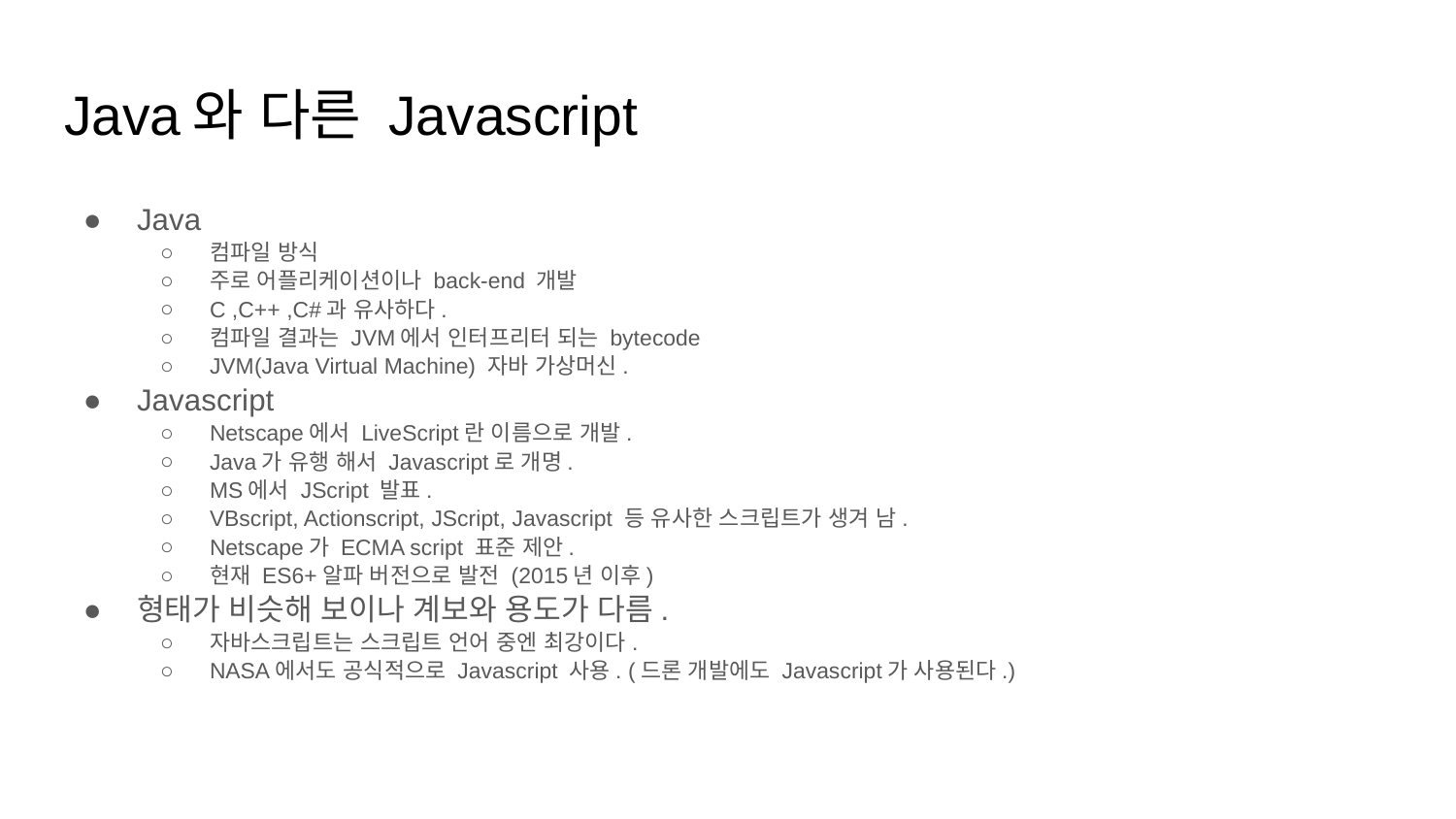

# Java와 다른 Javascript
Java
컴파일 방식
주로 어플리케이션이나 back-end 개발
C ,C++ ,C#과 유사하다.
컴파일 결과는 JVM에서 인터프리터 되는 bytecode
JVM(Java Virtual Machine) 자바 가상머신.
Javascript
Netscape에서 LiveScript란 이름으로 개발.
Java가 유행 해서 Javascript로 개명.
MS에서 JScript 발표.
VBscript, Actionscript, JScript, Javascript 등 유사한 스크립트가 생겨 남.
Netscape가 ECMA script 표준 제안.
현재 ES6+알파 버전으로 발전 (2015년 이후)
형태가 비슷해 보이나 계보와 용도가 다름.
자바스크립트는 스크립트 언어 중엔 최강이다.
NASA에서도 공식적으로 Javascript 사용. (드론 개발에도 Javascript가 사용된다.)